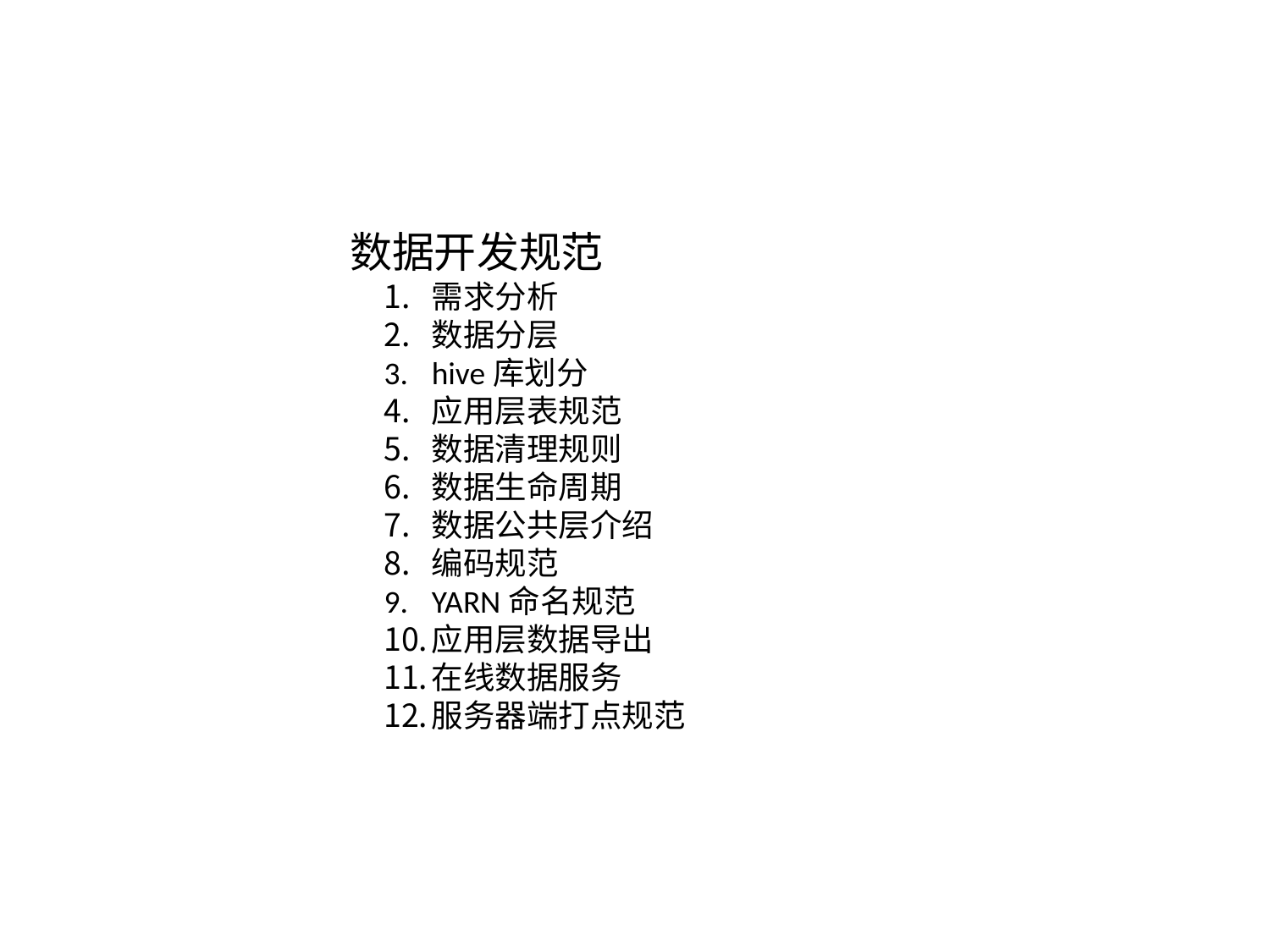

数据开发规范
需求分析
数据分层
hive库划分
应用层表规范
数据清理规则
数据生命周期
数据公共层介绍
编码规范
YARN命名规范
应用层数据导出
在线数据服务
服务器端打点规范